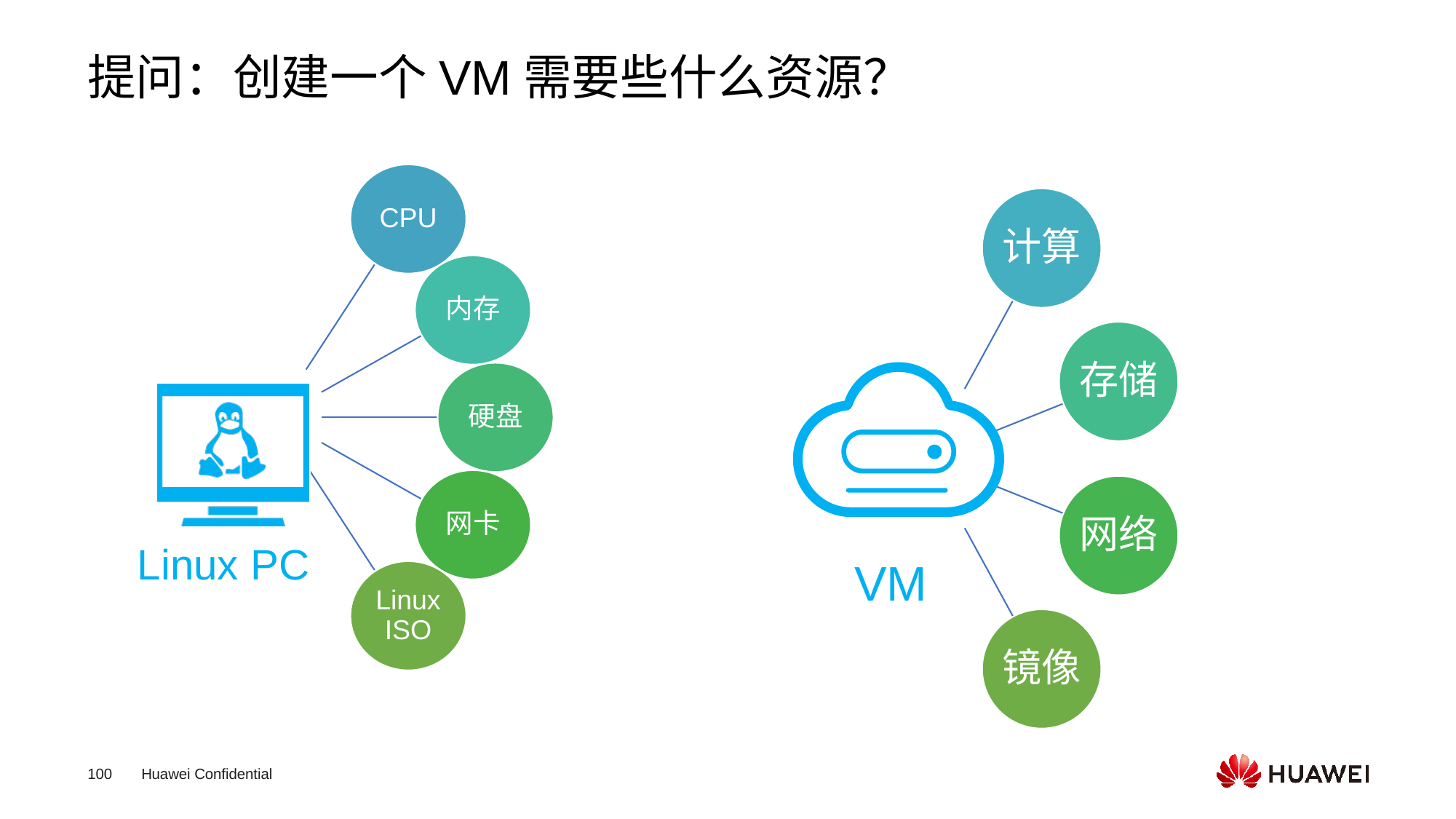

# 提问：创建一个VM需要些什么资源？
计算
存储
网络
镜像

VM
CPU
内存
硬盘
网卡
Linux ISO

Linux PC